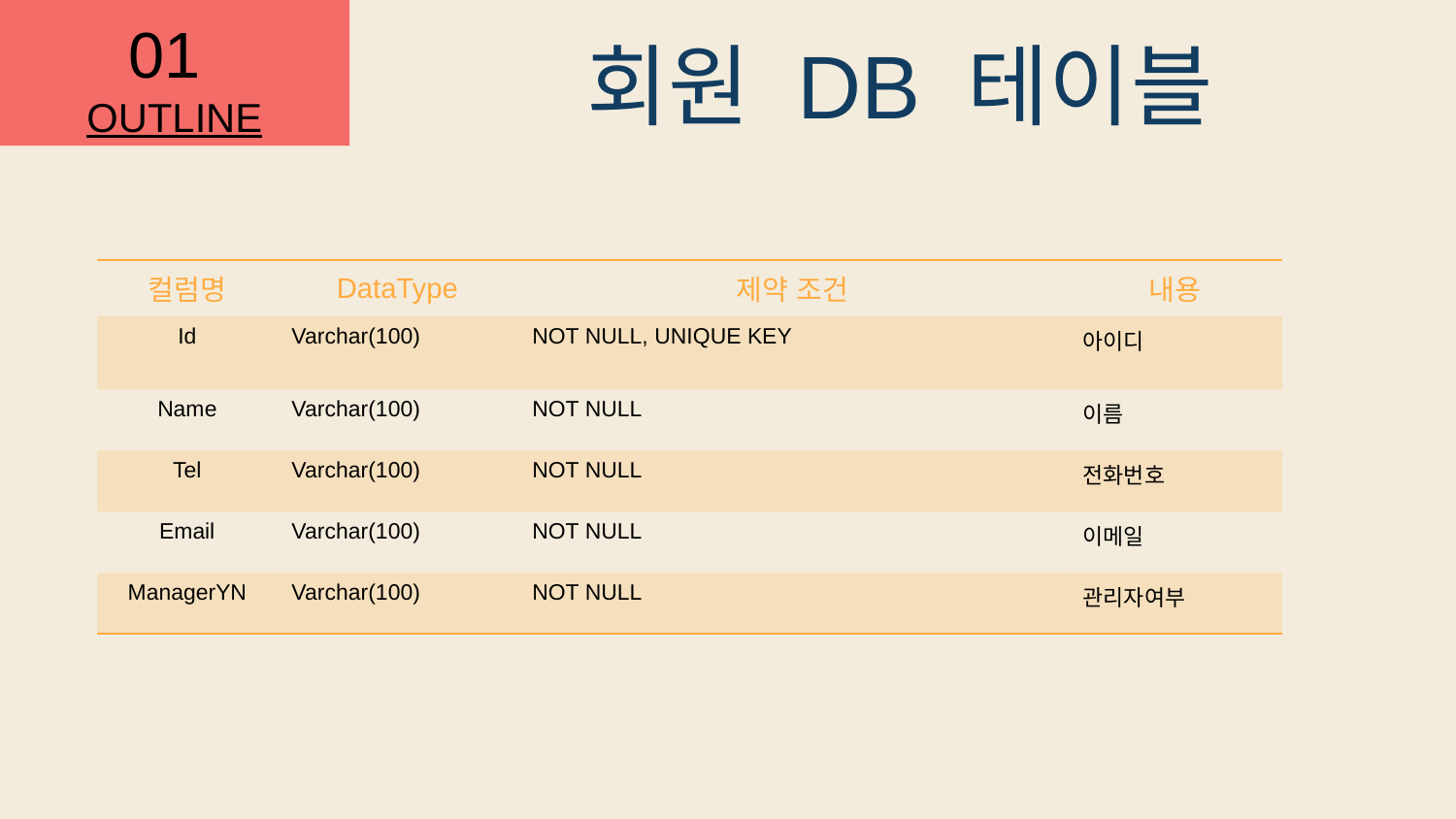

회원 DB 테이블
| 컬럼명 | DataType | 제약 조건 | 내용 |
| --- | --- | --- | --- |
| Id | Varchar(100) | NOT NULL, UNIQUE KEY | 아이디 |
| Name | Varchar(100) | NOT NULL | 이름 |
| Tel | Varchar(100) | NOT NULL | 전화번호 |
| Email | Varchar(100) | NOT NULL | 이메일 |
| ManagerYN | Varchar(100) | NOT NULL | 관리자여부 |